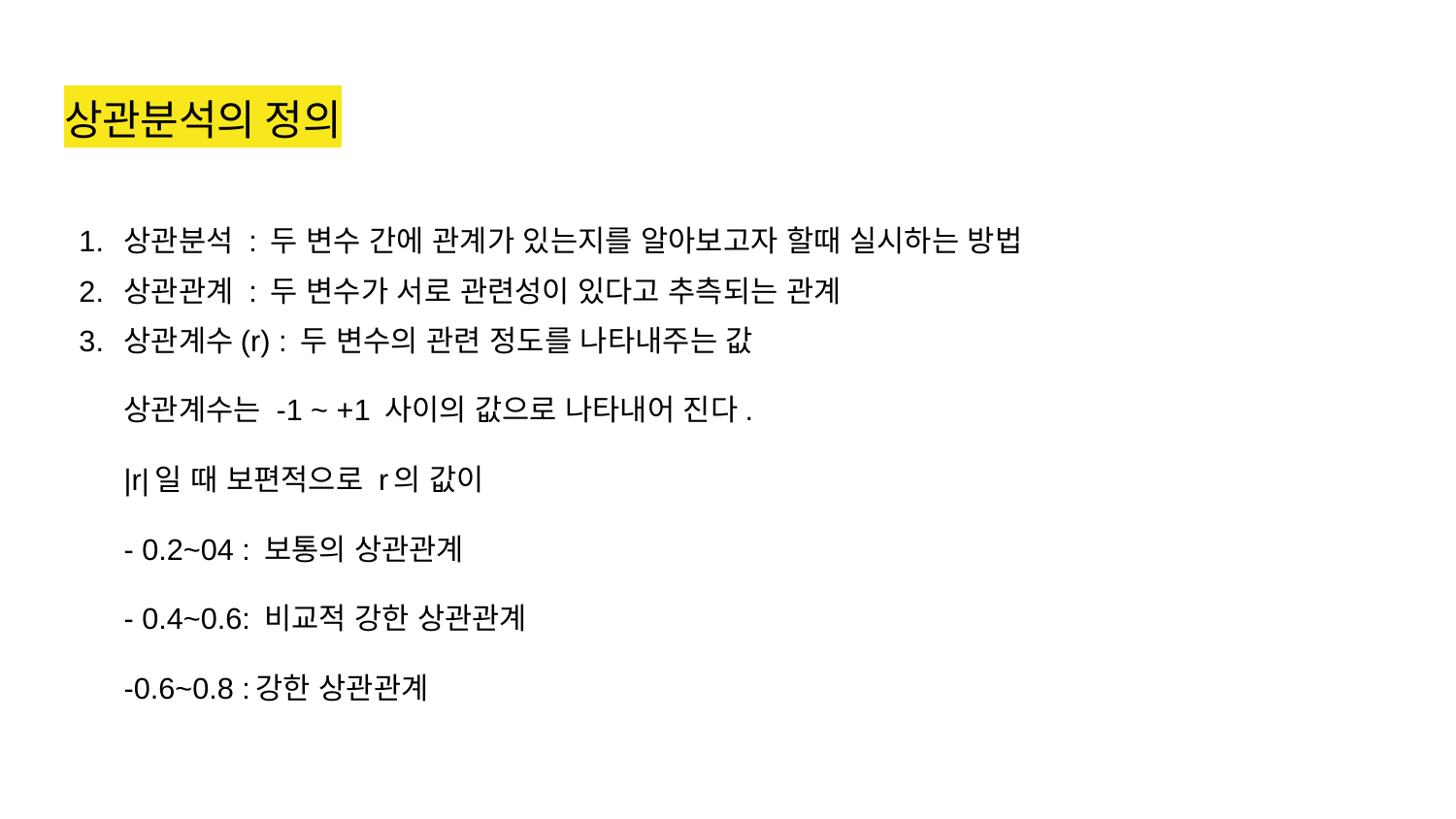

# 상관분석의 정의
상관분석 : 두 변수 간에 관계가 있는지를 알아보고자 할때 실시하는 방법
상관관계 : 두 변수가 서로 관련성이 있다고 추측되는 관계
상관계수(r) : 두 변수의 관련 정도를 나타내주는 값
상관계수는 -1 ~ +1 사이의 값으로 나타내어 진다.
|r|일 때 보편적으로 r의 값이
- 0.2~04 : 보통의 상관관계
- 0.4~0.6: 비교적 강한 상관관계
-0.6~0.8 :강한 상관관계